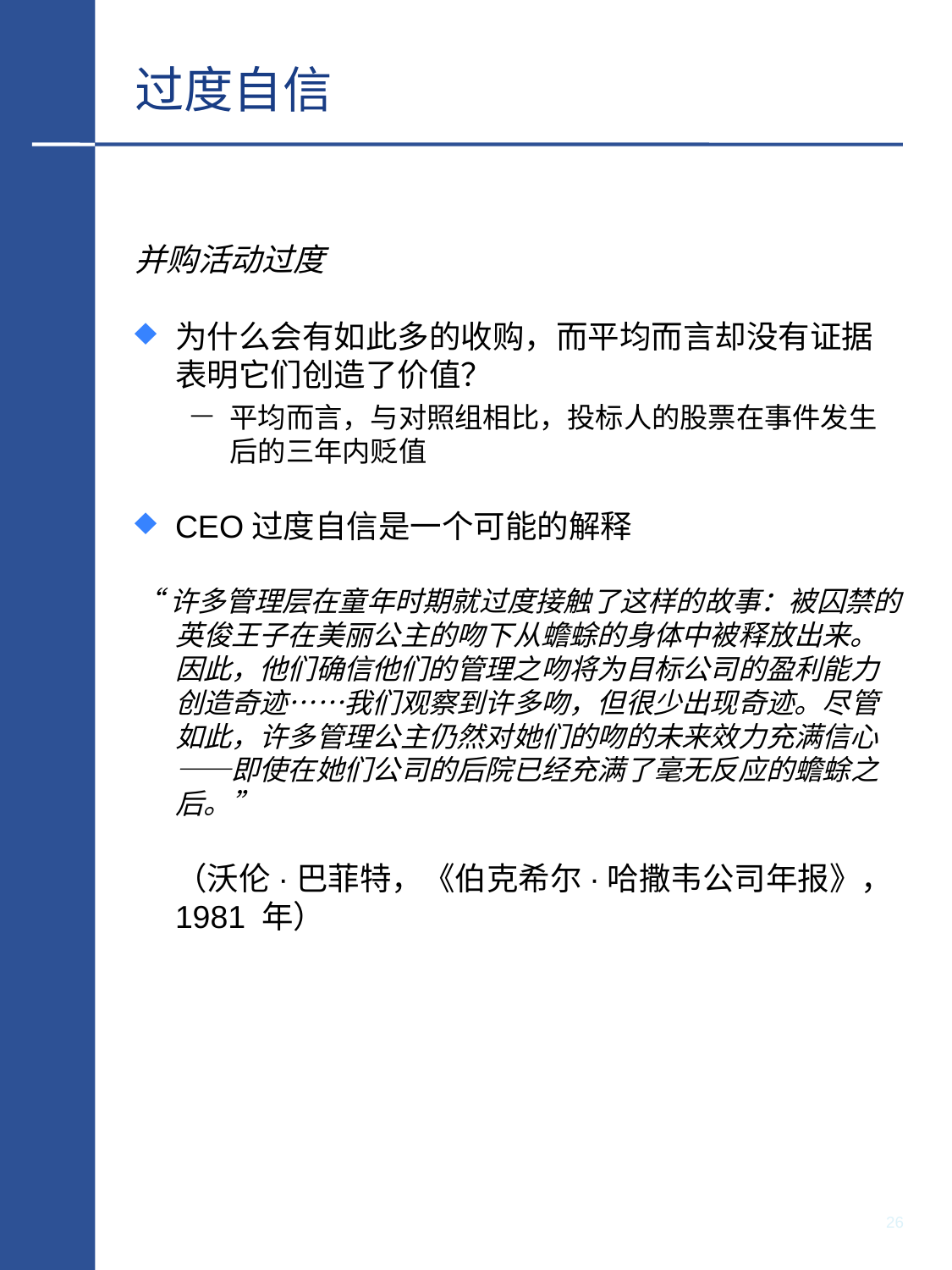

# 过度自信
并购活动过度
为什么会有如此多的收购，而平均而言却没有证据表明它们创造了价值？
平均而言，与对照组相比，投标人的股票在事件发生后的三年内贬值
CEO过度自信是一个可能的解释
“许多管理层在童年时期就过度接触了这样的故事：被囚禁的英俊王子在美丽公主的吻下从蟾蜍的身体中被释放出来。因此，他们确信他们的管理之吻将为目标公司的盈利能力创造奇迹……我们观察到许多吻，但很少出现奇迹。尽管如此，许多管理公主仍然对她们的吻的未来效力充满信心——即使在她们公司的后院已经充满了毫无反应的蟾蜍之后。”
	（沃伦·巴菲特，《伯克希尔·哈撒韦公司年报》，1981 年）
26